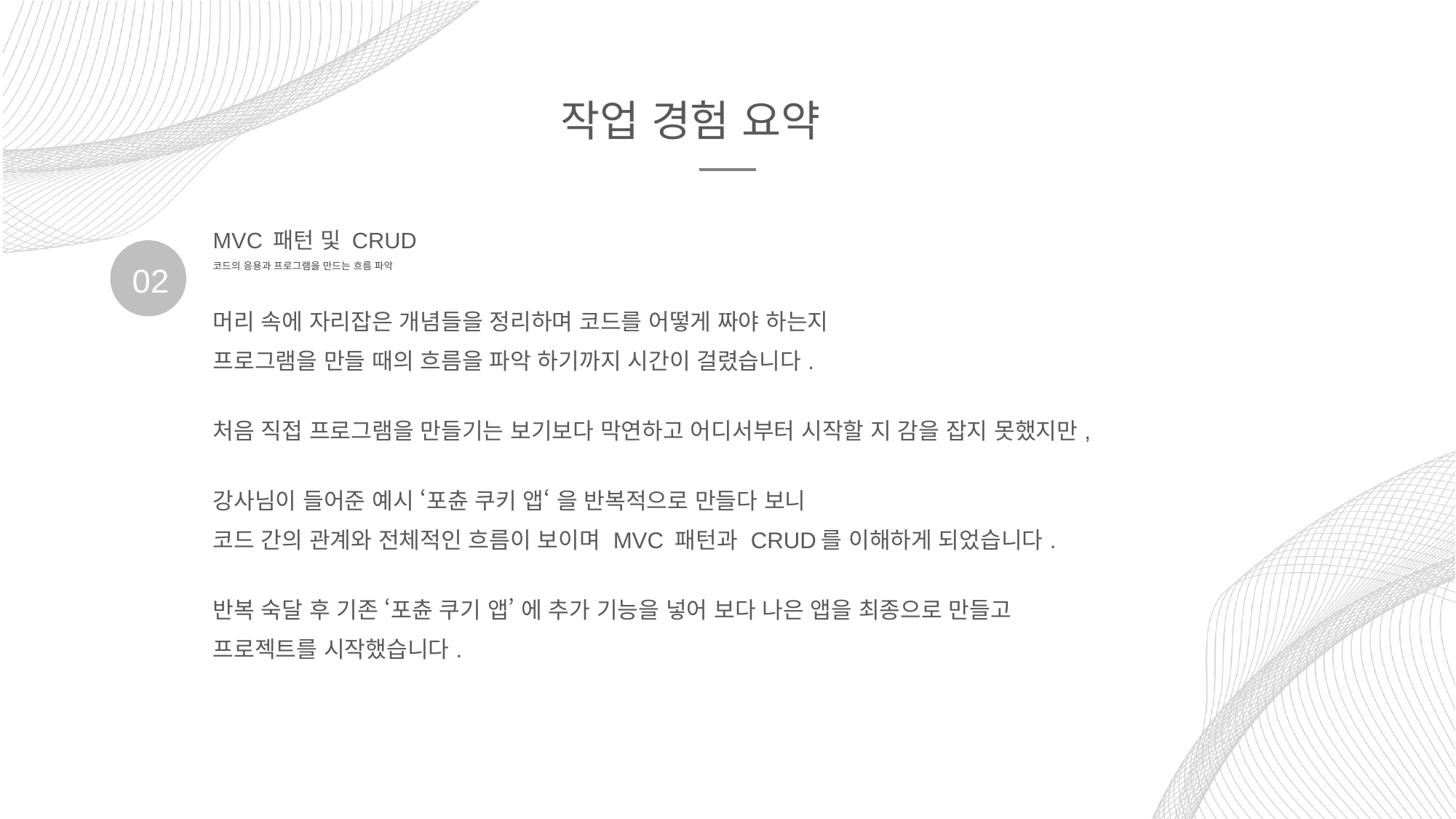

작업 경험 요약
MVC 패턴 및 CRUD
코드의 응용과 프로그램을 만드는 흐름 파악

02
머리 속에 자리잡은 개념들을 정리하며 코드를 어떻게 짜야 하는지
프로그램을 만들 때의 흐름을 파악 하기까지 시간이 걸렸습니다.

처음 직접 프로그램을 만들기는 보기보다 막연하고 어디서부터 시작할 지 감을 잡지 못했지만,

강사님이 들어준 예시 ‘포츈 쿠키 앱‘ 을 반복적으로 만들다 보니
코드 간의 관계와 전체적인 흐름이 보이며 MVC 패턴과 CRUD를 이해하게 되었습니다.

반복 숙달 후 기존 ‘포츈 쿠기 앱’ 에 추가 기능을 넣어 보다 나은 앱을 최종으로 만들고
프로젝트를 시작했습니다.